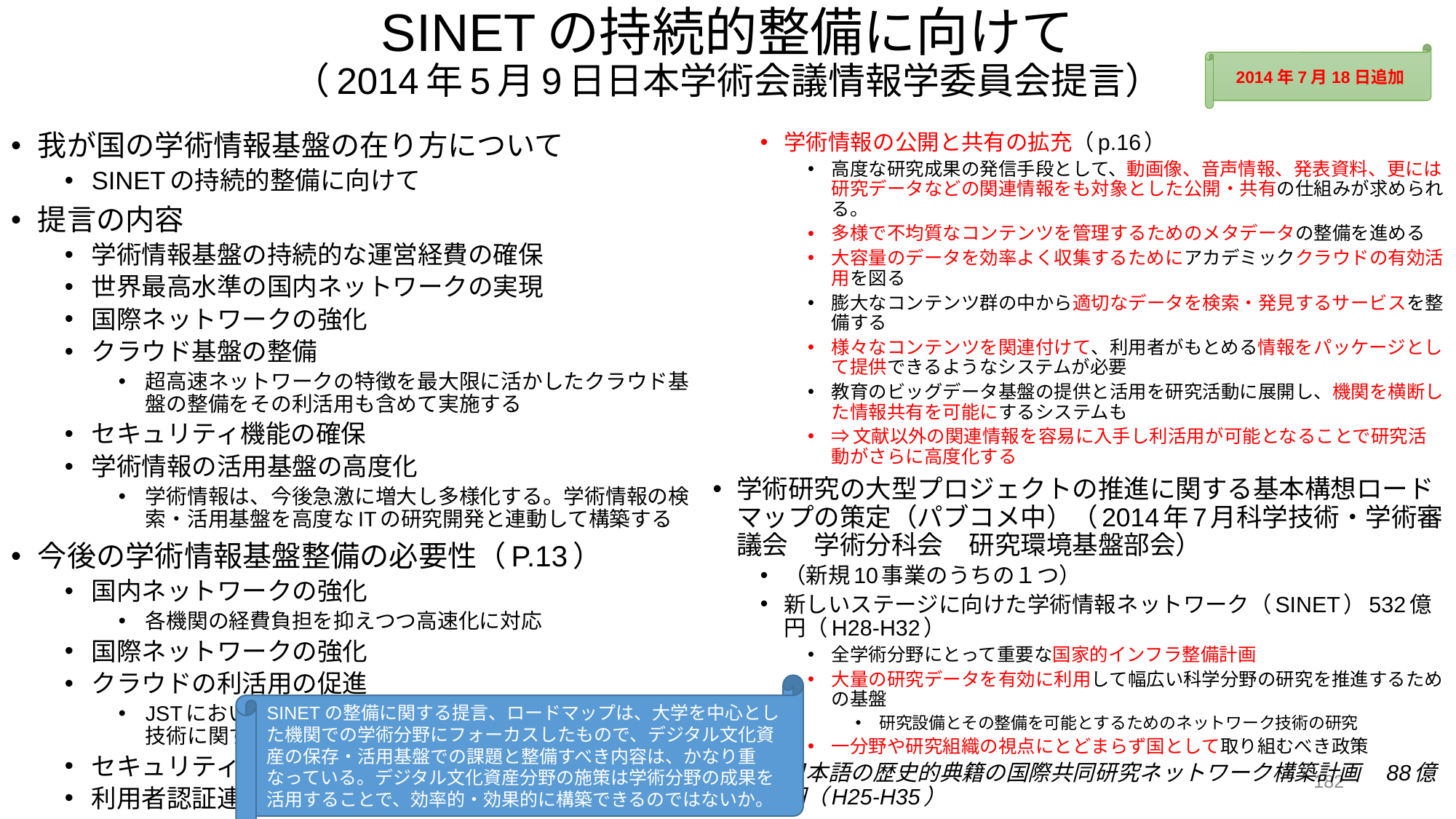

# SINETの持続的整備に向けて （2014年5月9日日本学術会議情報学委員会提言）
2014年7月18日追加
我が国の学術情報基盤の在り方について
SINETの持続的整備に向けて
提言の内容
学術情報基盤の持続的な運営経費の確保
世界最高水準の国内ネットワークの実現
国際ネットワークの強化
クラウド基盤の整備
超高速ネットワークの特徴を最大限に活かしたクラウド基盤の整備をその利活用も含めて実施する
セキュリティ機能の確保
学術情報の活用基盤の高度化
学術情報は、今後急激に増大し多様化する。学術情報の検索・活用基盤を高度なITの研究開発と連動して構築する
今後の学術情報基盤整備の必要性（P.13）
国内ネットワークの強化
各機関の経費負担を抑えつつ高速化に対応
国際ネットワークの強化
クラウドの利活用の促進
JSTにおいてビッグデータ統合利活用のための次世代基盤技術に関する研究領域が発足
セキュリティの強化
利用者認証連携の促進
学術情報の公開と共有の拡充（p.16）
高度な研究成果の発信手段として、動画像、音声情報、発表資料、更には研究データなどの関連情報をも対象とした公開・共有の仕組みが求められる。
多様で不均質なコンテンツを管理するためのメタデータの整備を進める
大容量のデータを効率よく収集するためにアカデミッククラウドの有効活用を図る
膨大なコンテンツ群の中から適切なデータを検索・発見するサービスを整備する
様々なコンテンツを関連付けて、利用者がもとめる情報をパッケージとして提供できるようなシステムが必要
教育のビッグデータ基盤の提供と活用を研究活動に展開し、機関を横断した情報共有を可能にするシステムも
⇒文献以外の関連情報を容易に入手し利活用が可能となることで研究活動がさらに高度化する
学術研究の大型プロジェクトの推進に関する基本構想ロードマップの策定（パブコメ中）（2014年7月科学技術・学術審議会　学術分科会　研究環境基盤部会）
（新規10事業のうちの１つ）
新しいステージに向けた学術情報ネットワーク（SINET）532億円（H28-H32）
全学術分野にとって重要な国家的インフラ整備計画
大量の研究データを有効に利用して幅広い科学分野の研究を推進するための基盤
研究設備とその整備を可能とするためのネットワーク技術の研究
一分野や研究組織の視点にとどまらず国として取り組むべき政策
日本語の歴史的典籍の国際共同研究ネットワーク構築計画　88億円（H25-H35）
SINETの整備に関する提言、ロードマップは、大学を中心とした機関での学術分野にフォーカスしたもので、デジタル文化資産の保存・活用基盤での課題と整備すべき内容は、かなり重なっている。デジタル文化資産分野の施策は学術分野の成果を活用することで、効率的・効果的に構築できるのではないか。
182